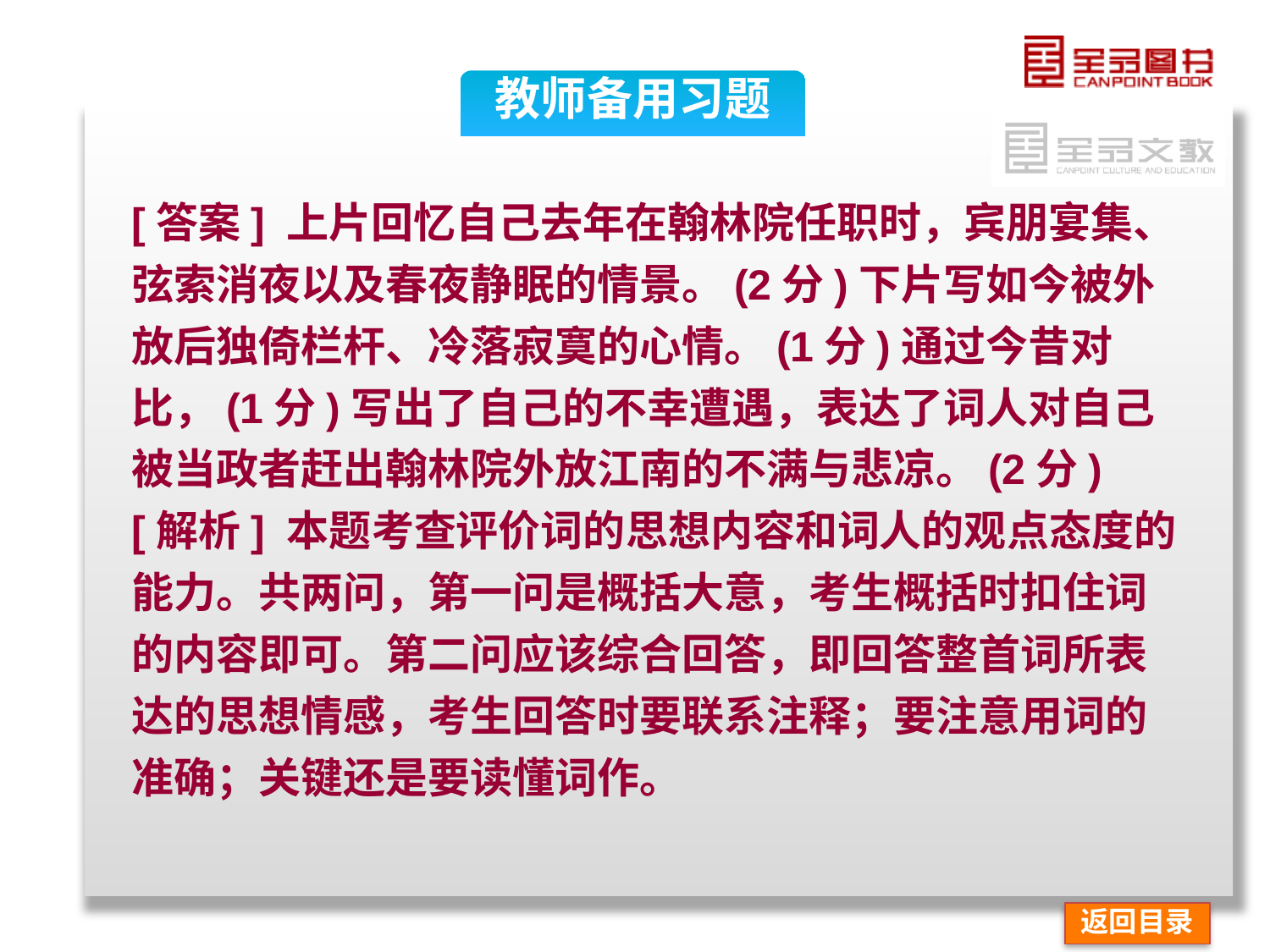

教师备用习题
[答案] 上片回忆自己去年在翰林院任职时，宾朋宴集、弦索消夜以及春夜静眠的情景。(2分)下片写如今被外放后独倚栏杆、冷落寂寞的心情。(1分)通过今昔对比，(1分)写出了自己的不幸遭遇，表达了词人对自己被当政者赶出翰林院外放江南的不满与悲凉。(2分)
[解析] 本题考查评价词的思想内容和词人的观点态度的能力。共两问，第一问是概括大意，考生概括时扣住词的内容即可。第二问应该综合回答，即回答整首词所表达的思想情感，考生回答时要联系注释；要注意用词的准确；关键还是要读懂词作。

返回目录